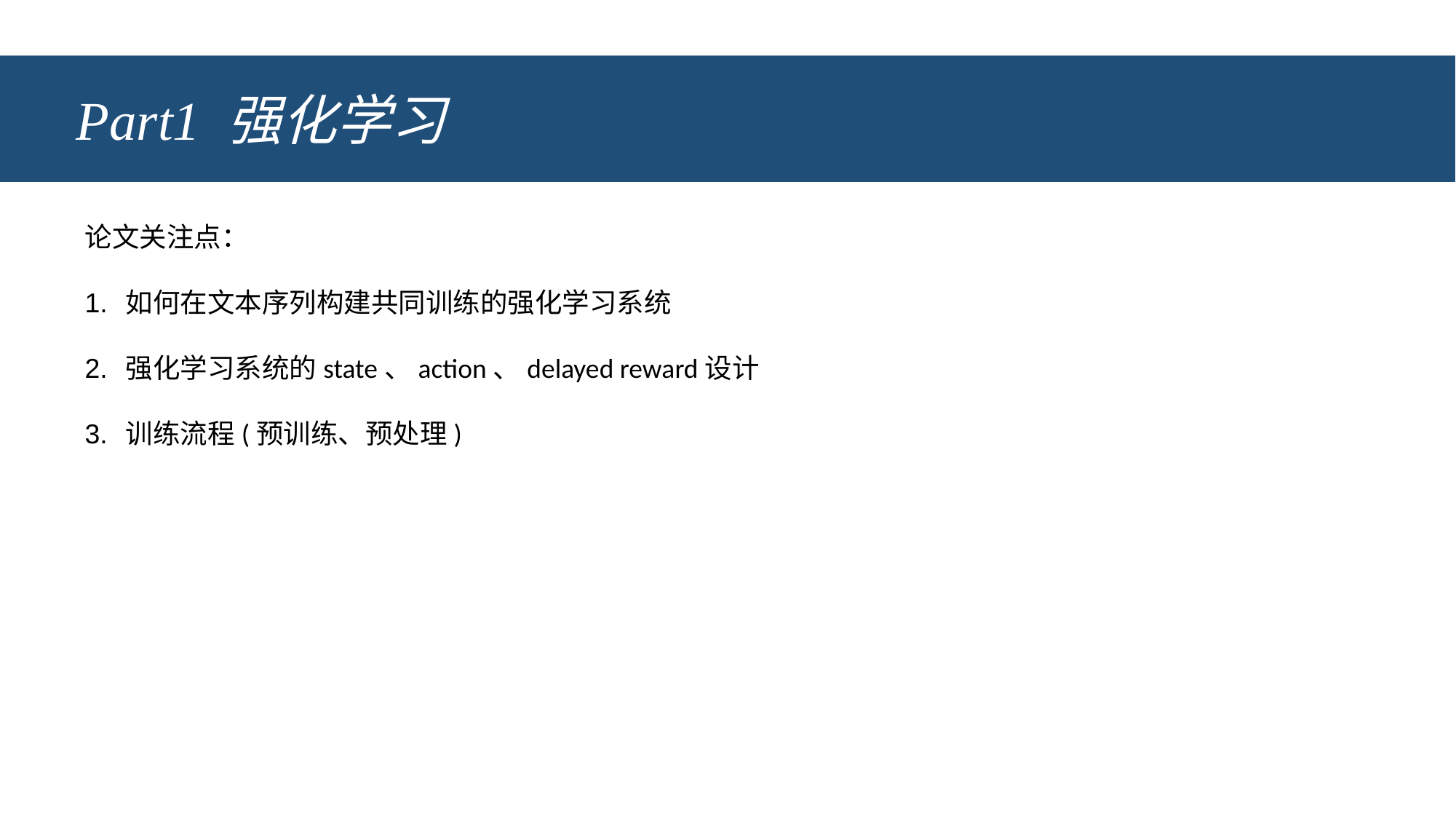

# Part1 强化学习

论文关注点：

如何在文本序列构建共同训练的强化学习系统

强化学习系统的state、action、delayed reward设计

训练流程(预训练、预处理)